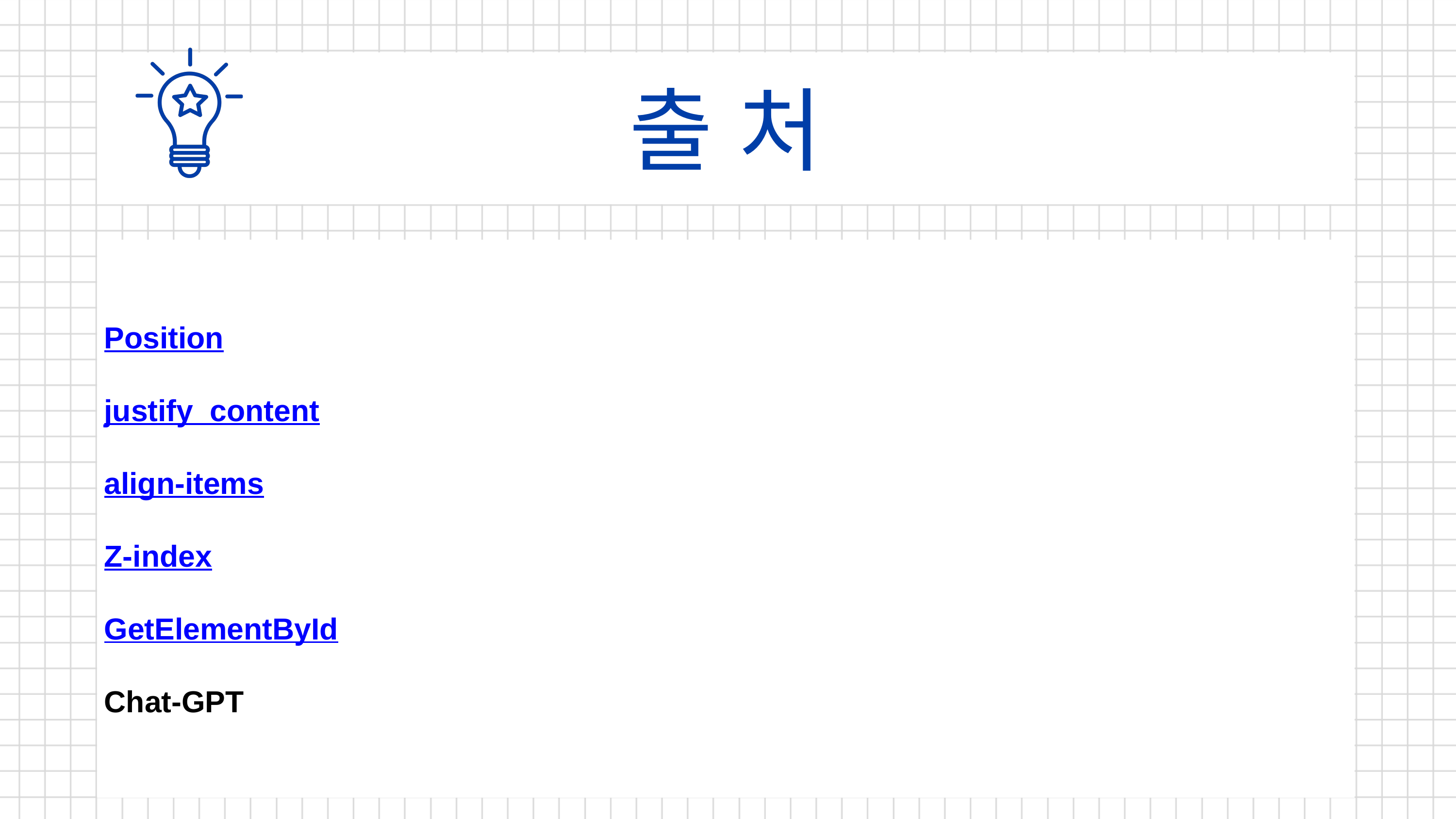

출 처
Position

justify_content

align-items

Z-index

GetElementById

Chat-GPT